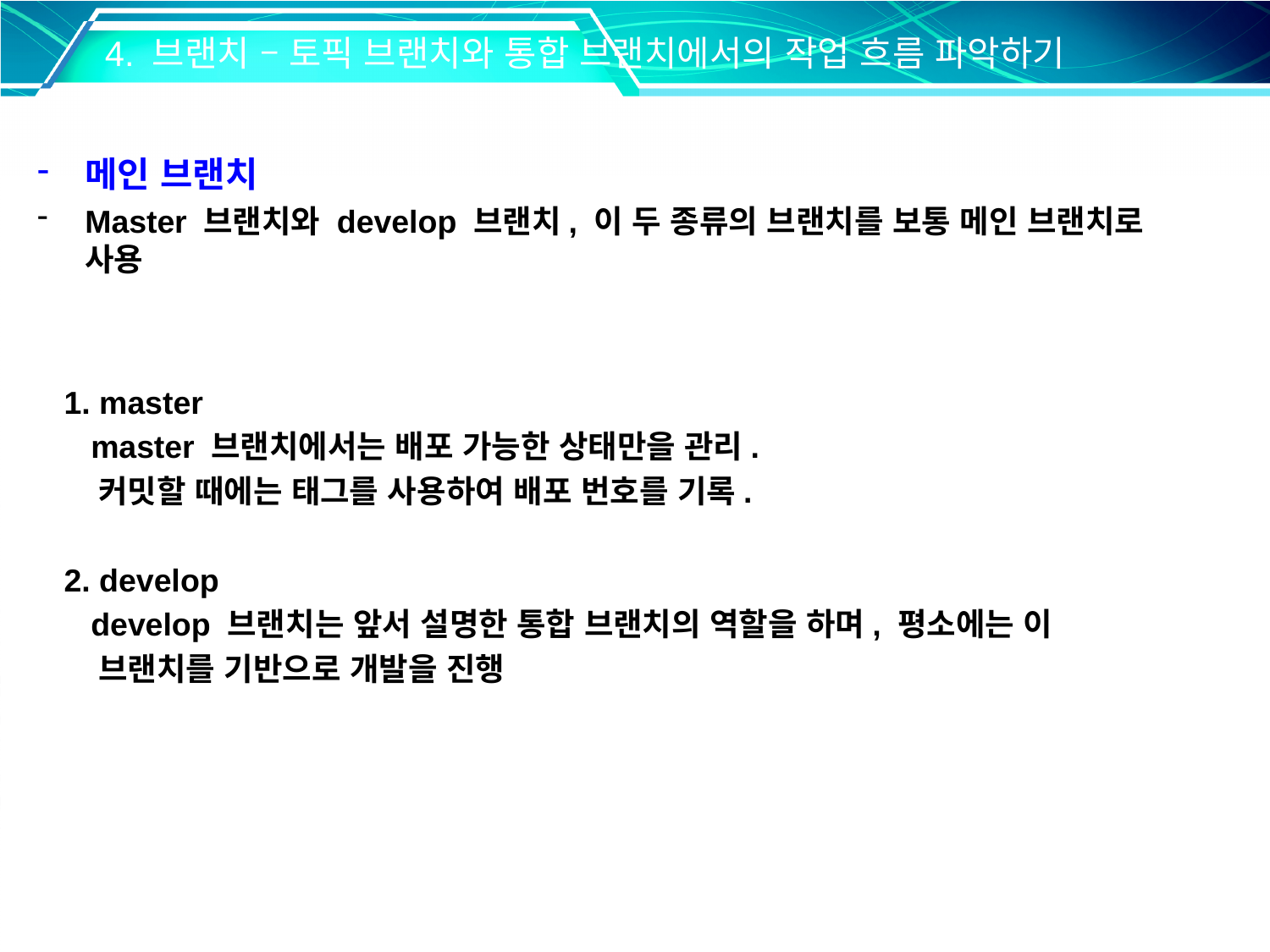

4. 브랜치 – 토픽 브랜치와 통합 브랜치에서의 작업 흐름 파악하기
메인 브랜치
Master 브랜치와 develop 브랜치, 이 두 종류의 브랜치를 보통 메인 브랜치로 사용
   1. master
      master 브랜치에서는 배포 가능한 상태만을 관리.
      커밋할 때에는 태그를 사용하여 배포 번호를 기록.

   2. develop
      develop 브랜치는 앞서 설명한 통합 브랜치의 역할을 하며, 평소에는 이
      브랜치를 기반으로 개발을 진행